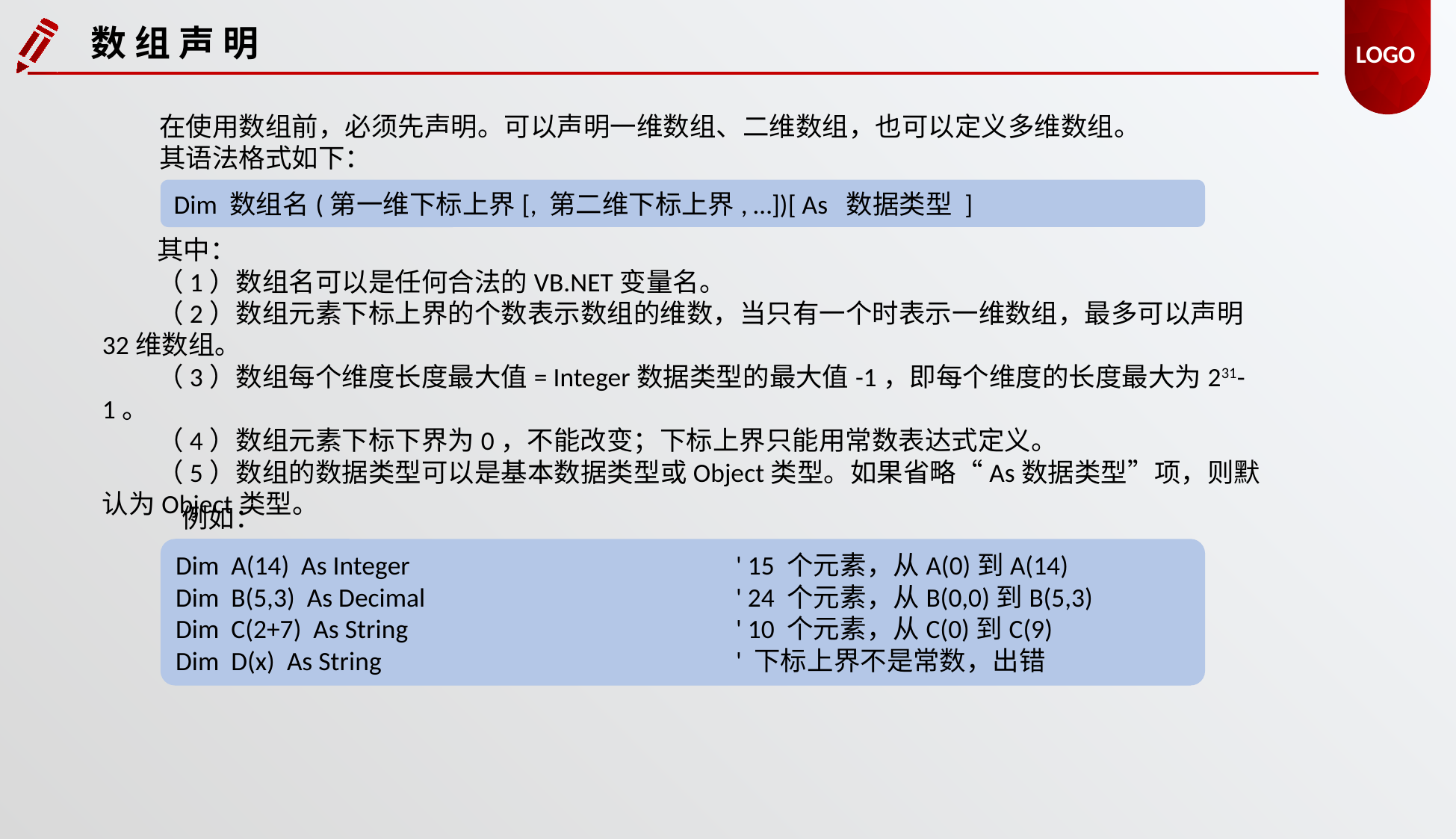

数 组 声 明
在使用数组前，必须先声明。可以声明一维数组、二维数组，也可以定义多维数组。
其语法格式如下：
Dim 数组名(第一维下标上界[, 第二维下标上界, …])[ As  数据类型 ]
其中：
（1）数组名可以是任何合法的VB.NET变量名。
（2）数组元素下标上界的个数表示数组的维数，当只有一个时表示一维数组，最多可以声明32维数组。
（3）数组每个维度长度最大值= Integer数据类型的最大值-1，即每个维度的长度最大为231-1。
（4）数组元素下标下界为0，不能改变；下标上界只能用常数表达式定义。
（5）数组的数据类型可以是基本数据类型或Object类型。如果省略“As数据类型”项，则默认为Object类型。
例如：
Dim  A(14)  As Integer			' 15 个元素，从A(0)到A(14)
Dim  B(5,3)  As Decimal			' 24 个元素，从B(0,0)到B(5,3)
Dim  C(2+7)  As String			' 10 个元素，从C(0)到C(9)
Dim  D(x)  As String				' 下标上界不是常数，出错